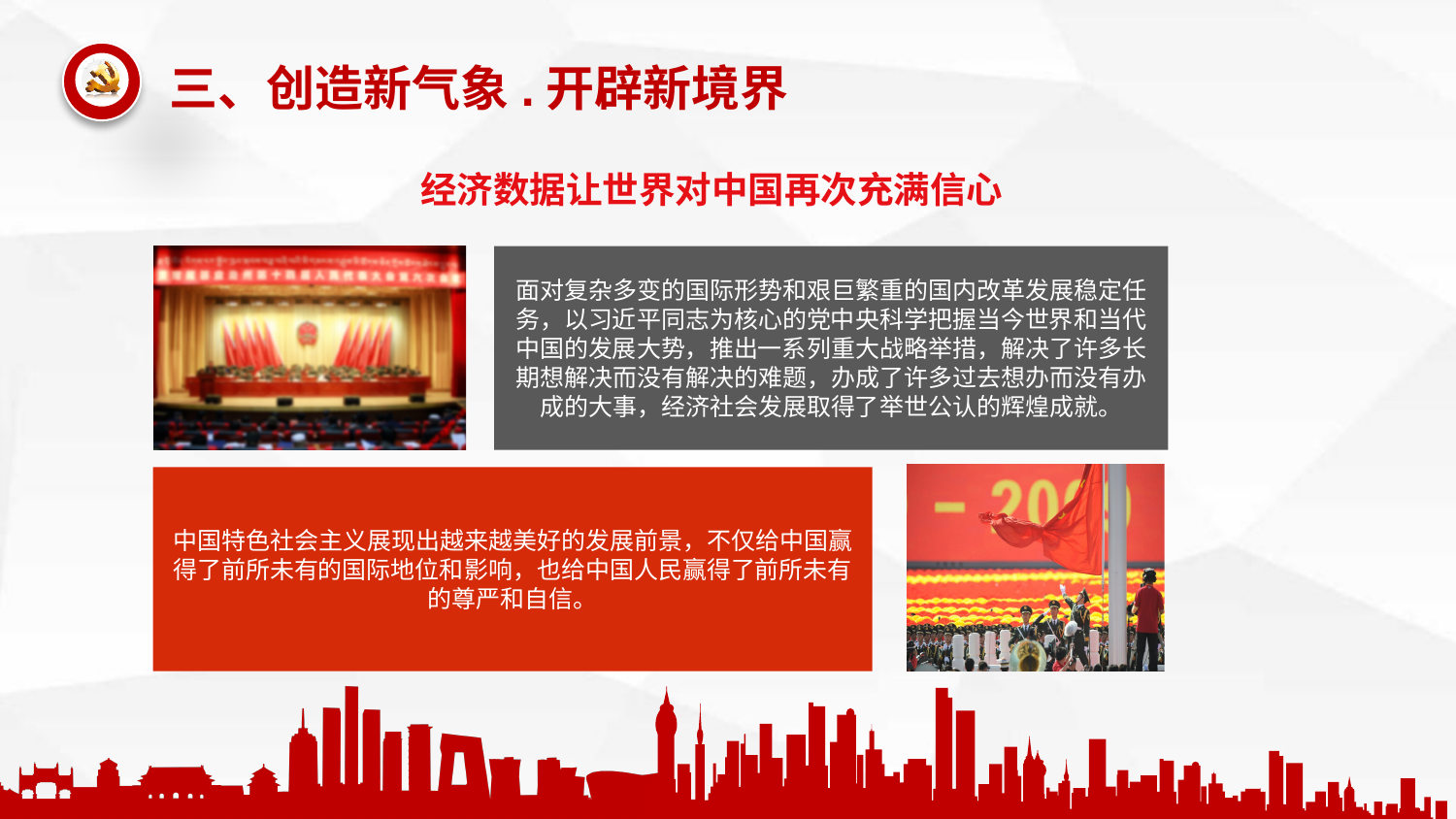

经济数据让世界对中国再次充满信心

面对复杂多变的国际形势和艰巨繁重的国内改革发展稳定任务，以习近平同志为核心的党中央科学把握当今世界和当代中国的发展大势，推出一系列重大战略举措，解决了许多长期想解决而没有解决的难题，办成了许多过去想办而没有办成的大事，经济社会发展取得了举世公认的辉煌成就。

中国特色社会主义展现出越来越美好的发展前景，不仅给中国赢得了前所未有的国际地位和影响，也给中国人民赢得了前所未有的尊严和自信。